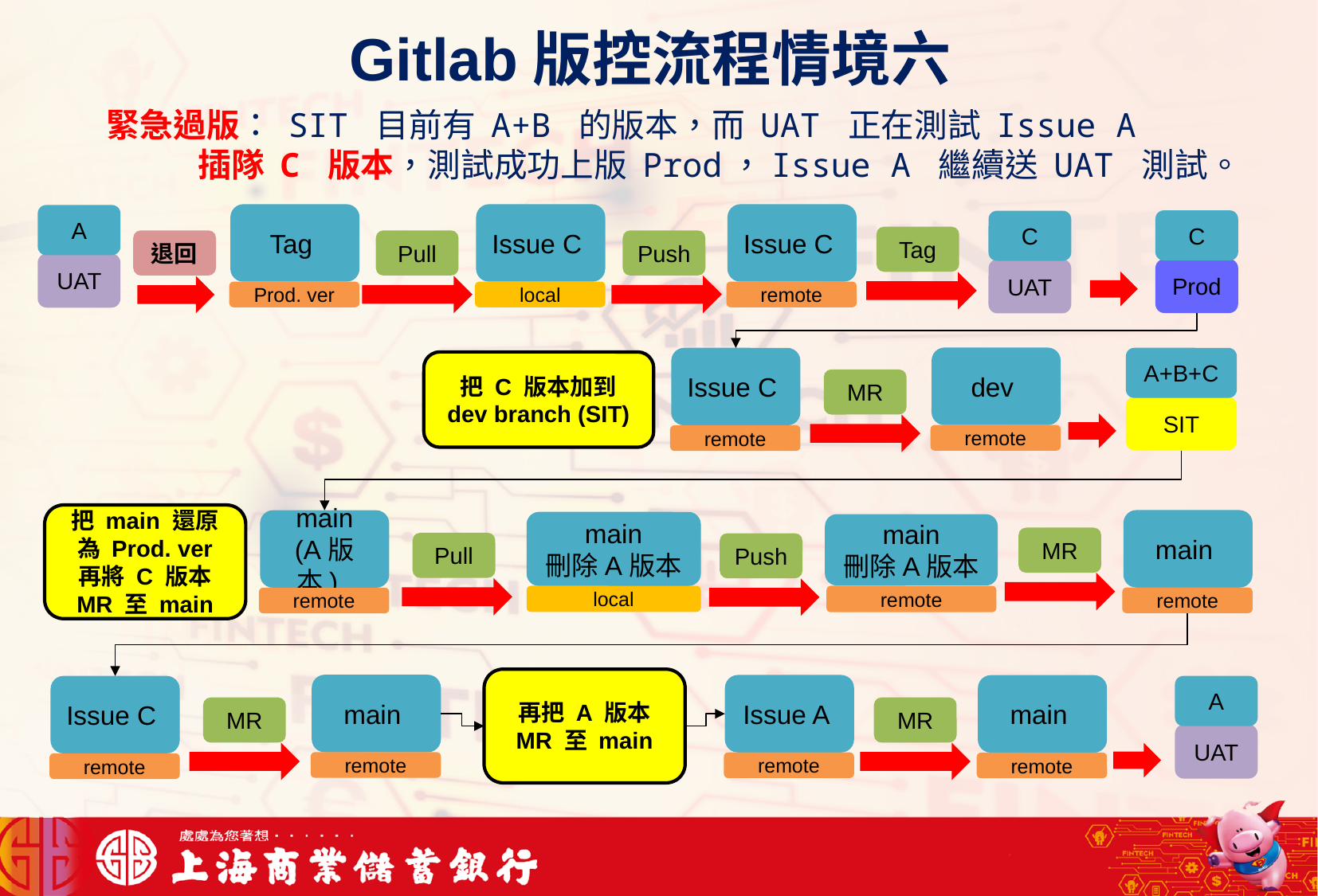

Gitlab版控流程情境六
緊急過版： SIT 目前有 A+B 的版本，而 UAT 正在測試 Issue A
           插隊 C 版本，測試成功上版 Prod，Issue A 繼續送 UAT 測試。
Tag
Issue C
Issue C
A
C
C
Tag
退回
Pull
Push
UAT
Prod
UAT

Prod. ver
local
remote
dev
A+B+C
Issue C
把 C 版本加到
dev branch (SIT)
MR
SIT

remote
remote
把 main 還原為 Prod. ver
再將 C 版本 MR 至 main
main
main
(A版本)
main
刪除A版本
main
刪除A版本
MR
Pull
Push

local
remote
remote
remote
再把 A 版本
MR 至 main
main
Issue A
main
A
Issue C
MR
MR
UAT

remote
remote
remote
remote